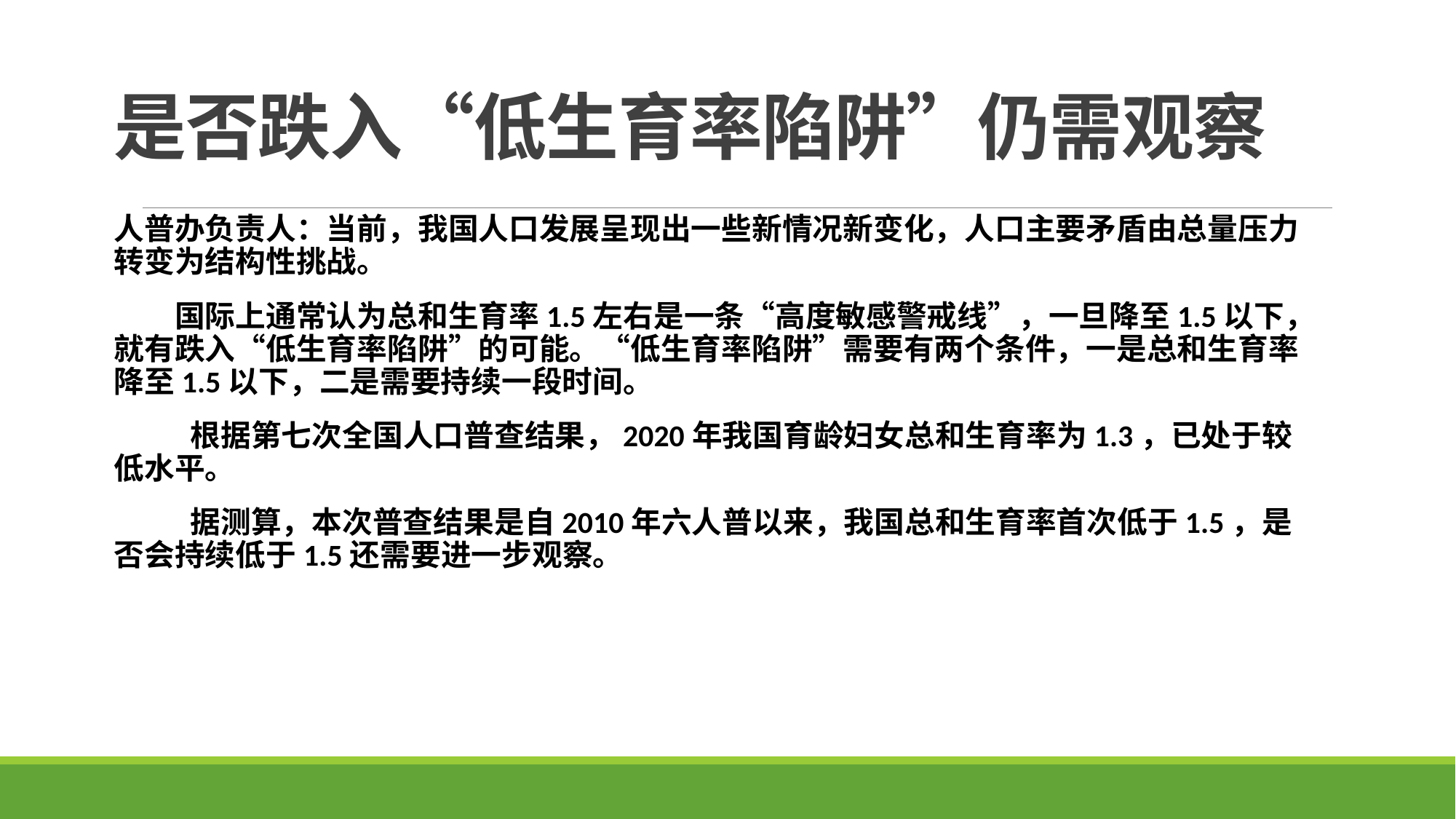

# 是否跌入“低生育率陷阱”仍需观察
人普办负责人：当前，我国人口发展呈现出一些新情况新变化，人口主要矛盾由总量压力转变为结构性挑战。
　　国际上通常认为总和生育率1.5左右是一条“高度敏感警戒线”，一旦降至1.5以下，就有跌入“低生育率陷阱”的可能。“低生育率陷阱”需要有两个条件，一是总和生育率降至1.5以下，二是需要持续一段时间。
          根据第七次全国人口普查结果，2020年我国育龄妇女总和生育率为1.3，已处于较低水平。
          据测算，本次普查结果是自2010年六人普以来，我国总和生育率首次低于1.5，是否会持续低于1.5还需要进一步观察。